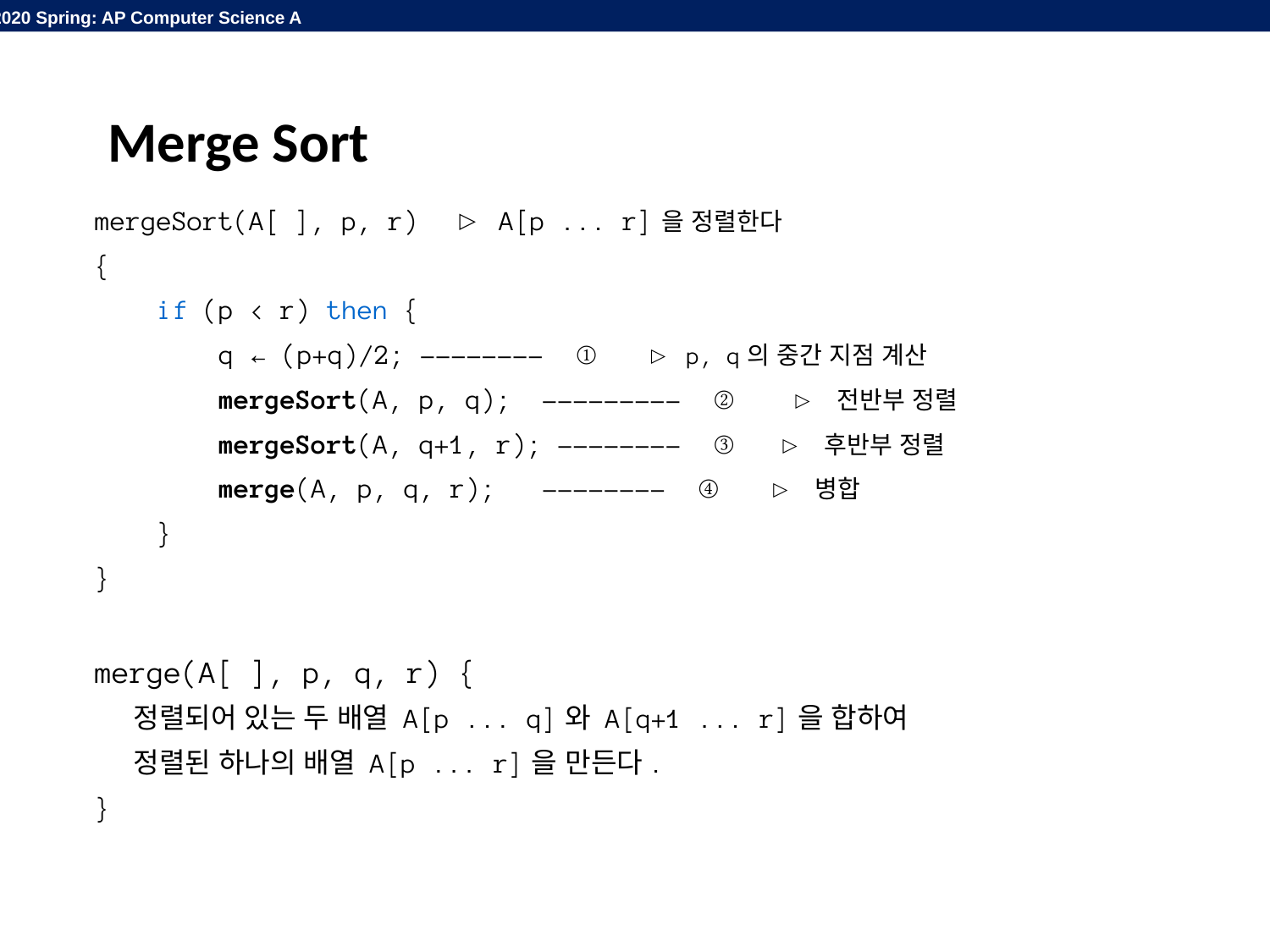

# Merge Sort
mergeSort(A[ ], p, r)  ▷ A[p ... r]을 정렬한다
{
    if (p < r) then {
        q ← (p+q)/2; --------  ①   ▷ p, q의 중간 지점 계산
        mergeSort(A, p, q);  ---------  ②   ▷ 전반부 정렬
        mergeSort(A, q+1, r); --------  ③   ▷ 후반부 정렬
        merge(A, p, q, r);   --------  ④   ▷ 병합
    }
}

merge(A[ ], p, q, r) {
    정렬되어 있는 두 배열 A[p ... q]와 A[q+1 ... r]을 합하여
    정렬된 하나의 배열 A[p ... r]을 만든다.
}